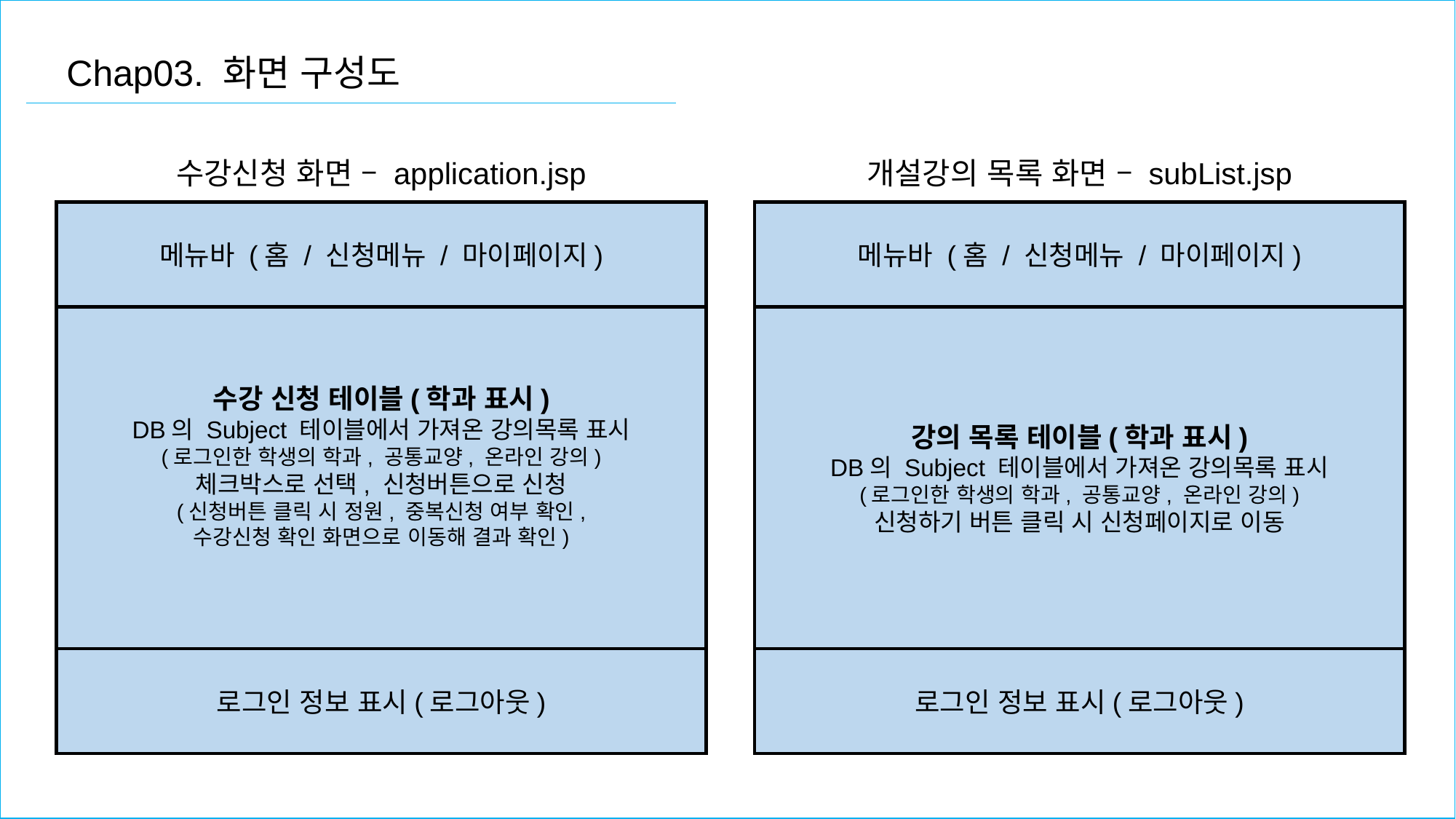

Chap03. 화면 구성도
수강신청 화면 – application.jsp
개설강의 목록 화면 – subList.jsp
메뉴바 (홈 / 신청메뉴 / 마이페이지)

메뉴바 (홈 / 신청메뉴 / 마이페이지)

강의 목록 테이블(학과 표시)
DB의 Subject 테이블에서 가져온 강의목록 표시
(로그인한 학생의 학과, 공통교양, 온라인 강의)
신청하기 버튼 클릭 시 신청페이지로 이동
수강 신청 테이블(학과 표시)
DB의 Subject 테이블에서 가져온 강의목록 표시
(로그인한 학생의 학과, 공통교양, 온라인 강의)
체크박스로 선택, 신청버튼으로 신청
(신청버튼 클릭 시 정원, 중복신청 여부 확인,
수강신청 확인 화면으로 이동해 결과 확인)

로그인 정보 표시(로그아웃)
로그인 정보 표시(로그아웃)